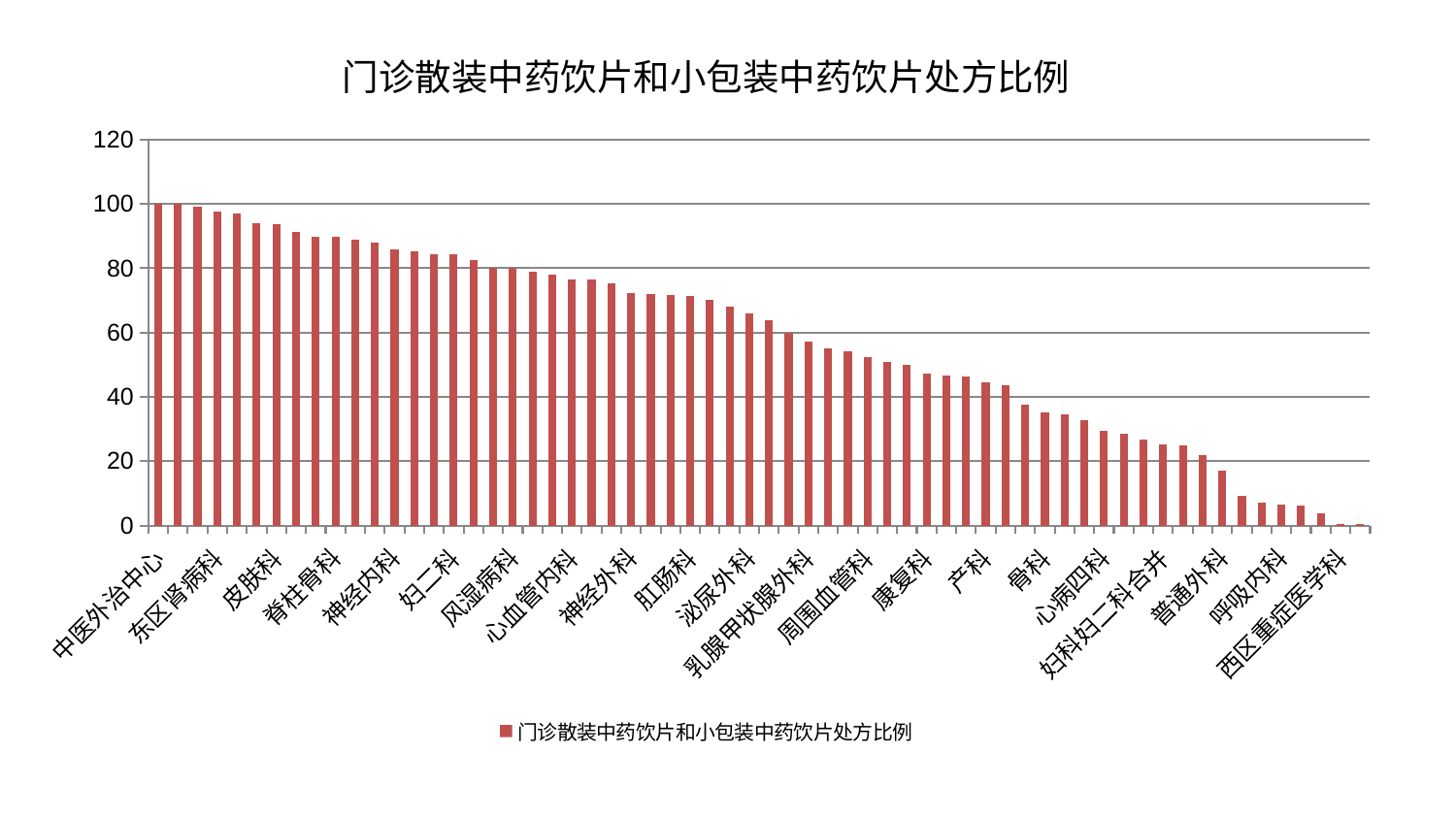

### Chart: 门诊散装中药饮片和小包装中药饮片处方比例

| Category | 门诊散装中药饮片和小包装中药饮片处方比例 |
|---|---|
| 中医外治中心 | 100.0 |
| 妇科 | 99.9793125699553 |
| 脑病一科 | 99.22156584987256 |
| 东区肾病科 | 97.63959500069566 |
| 消化内科 | 96.99661666235363 |
| 治未病中心 | 94.0436453799635 |
| 皮肤科 | 93.64370983383682 |
| 脾胃病科 | 91.3078809295835 |
| 脾胃科消化科合并 | 89.92380733894872 |
| 脊柱骨科 | 89.66350736477821 |
| 男科 | 88.81538674256045 |
| 肿瘤内科 | 87.94624615705224 |
| 神经内科 | 85.76699943577596 |
| 创伤骨科 | 85.39544964175738 |
| 微创骨科 | 84.45330420418932 |
| 妇二科 | 84.29818437799138 |
| 显微骨科 | 82.43341838746423 |
| 小儿骨科 | 80.02499452677719 |
| 风湿病科 | 80.02013110398202 |
| 心病三科 | 78.79177215444142 |
| 脑病二科 | 78.12764788080901 |
| 心血管内科 | 76.47178781905052 |
| 儿科 | 76.42865475767677 |
| 肾脏内科 | 75.31279717844268 |
| 神经外科 | 72.40292162582347 |
| 心病一科 | 71.96381735091906 |
| 老年医学科 | 71.55133232883772 |
| 肛肠科 | 71.33262821778177 |
| 胸外科 | 70.26380050173435 |
| 推拿科 | 68.16312780495055 |
| 泌尿外科 | 65.9181150215377 |
| 肾病科 | 63.871693446628164 |
| 脑病三科 | 59.82850119126821 |
| 乳腺甲状腺外科 | 57.20776924942936 |
| 运动损伤骨科 | 55.05539788545769 |
| 东区重症医学科 | 54.32917662442908 |
| 周围血管科 | 52.35335623205727 |
| 耳鼻喉科 | 50.957468598070946 |
| 美容皮肤科 | 50.04049609361995 |
| 康复科 | 47.1629311704658 |
| 针灸科 | 46.76382905389275 |
| 身心医学科 | 46.276130078447814 |
| 产科 | 44.58110095427071 |
| 心病二科 | 43.68592798353292 |
| 内分泌科 | 37.72440235742079 |
| 骨科 | 35.23662815112394 |
| 肝病科 | 34.62344921379028 |
| 眼科 | 32.7171638426862 |
| 心病四科 | 29.299708075468388 |
| 综合内科 | 28.556631617901182 |
| 中医经典科 | 26.617365580782256 |
| 妇科妇二科合并 | 25.340872790643726 |
| 血液科 | 24.950537047354665 |
| 口腔科 | 21.872852386691292 |
| 普通外科 | 17.113971755297893 |
| 重症医学科 | 9.16334341424064 |
| 小儿推拿科 | 7.146309068624098 |
| 呼吸内科 | 6.350043784906169 |
| 关节骨科 | 6.130275539911113 |
| 肝胆外科 | 3.698681467394084 |
| 西区重症医学科 | 0.6049303288613627 |
| 医院 | 0.37815887039917817 |
219